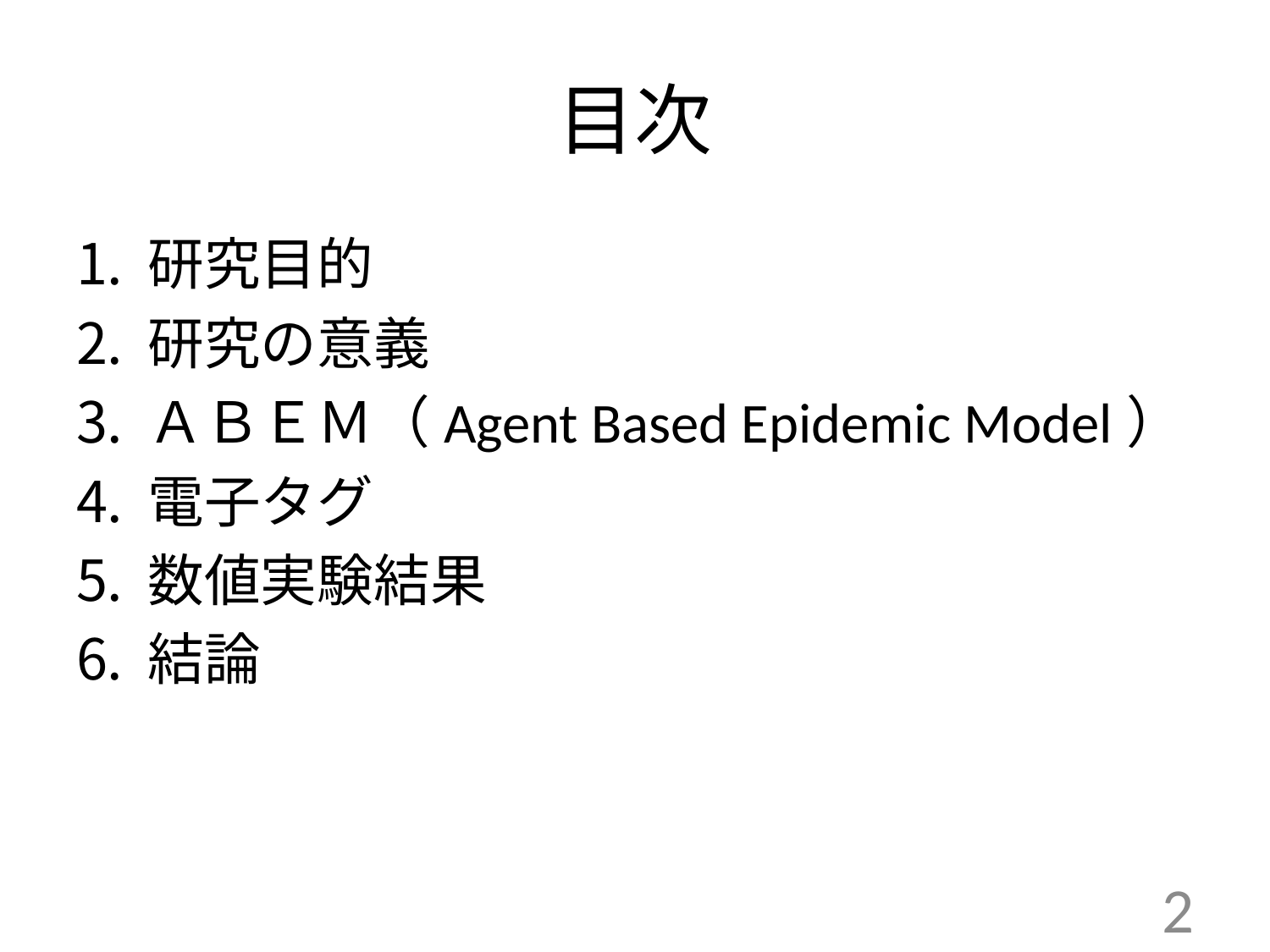

# 目次
研究目的
研究の意義
ＡＢＥＭ（Agent Based Epidemic Model）
電子タグ
数値実験結果
結論

2